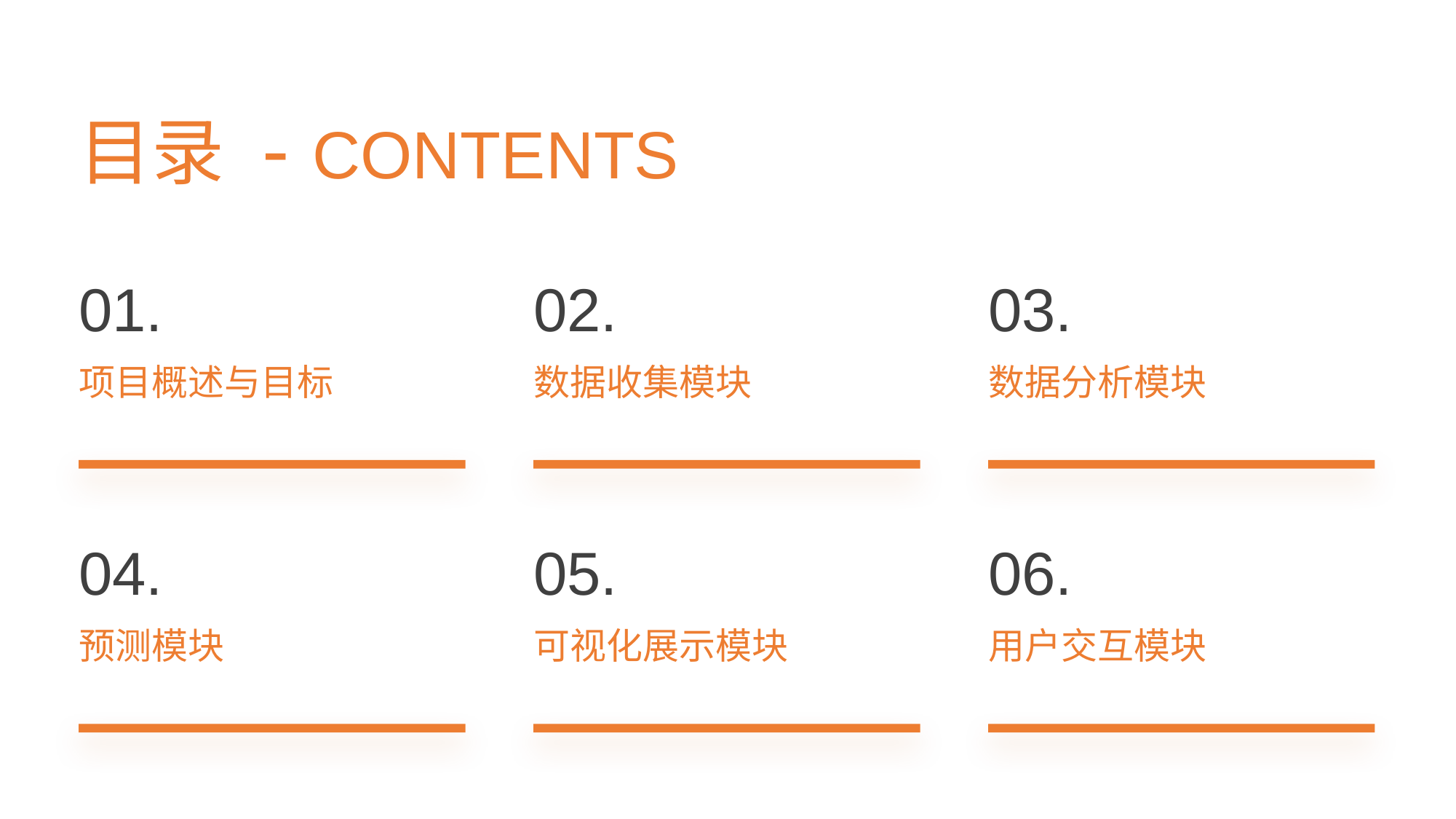

目录 - CONTENTS
01.
02.
03.
项目概述与目标
数据收集模块
数据分析模块

04.
05.
06.
预测模块
可视化展示模块
用户交互模块